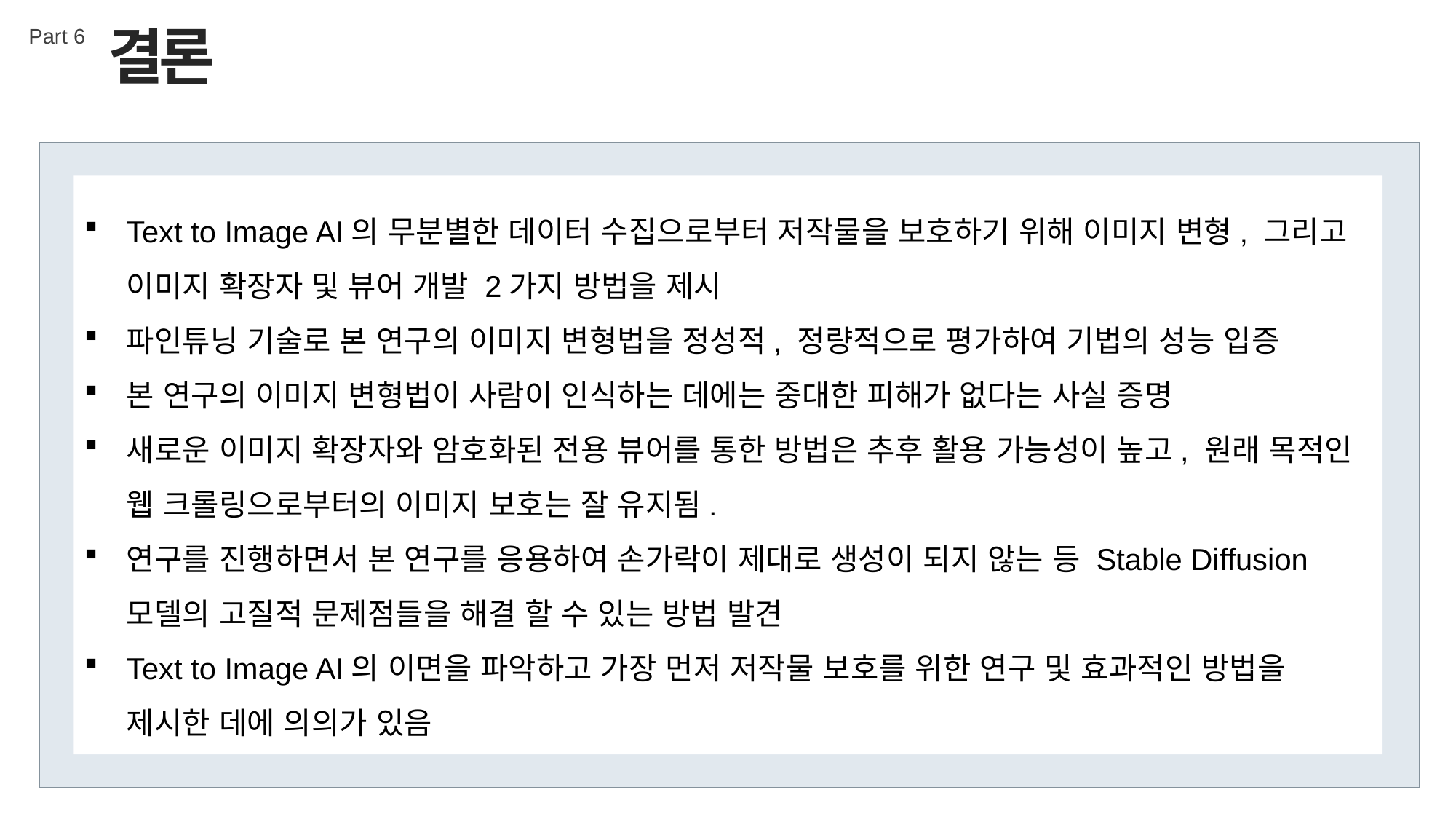

결론
Part 6

Text to Image AI의 무분별한 데이터 수집으로부터 저작물을 보호하기 위해 이미지 변형, 그리고 이미지 확장자 및 뷰어 개발 2가지 방법을 제시
파인튜닝 기술로 본 연구의 이미지 변형법을 정성적, 정량적으로 평가하여 기법의 성능 입증
본 연구의 이미지 변형법이 사람이 인식하는 데에는 중대한 피해가 없다는 사실 증명
새로운 이미지 확장자와 암호화된 전용 뷰어를 통한 방법은 추후 활용 가능성이 높고, 원래 목적인 웹 크롤링으로부터의 이미지 보호는 잘 유지됨.
연구를 진행하면서 본 연구를 응용하여 손가락이 제대로 생성이 되지 않는 등 Stable Diffusion 모델의 고질적 문제점들을 해결 할 수 있는 방법 발견
Text to Image AI의 이면을 파악하고 가장 먼저 저작물 보호를 위한 연구 및 효과적인 방법을 제시한 데에 의의가 있음